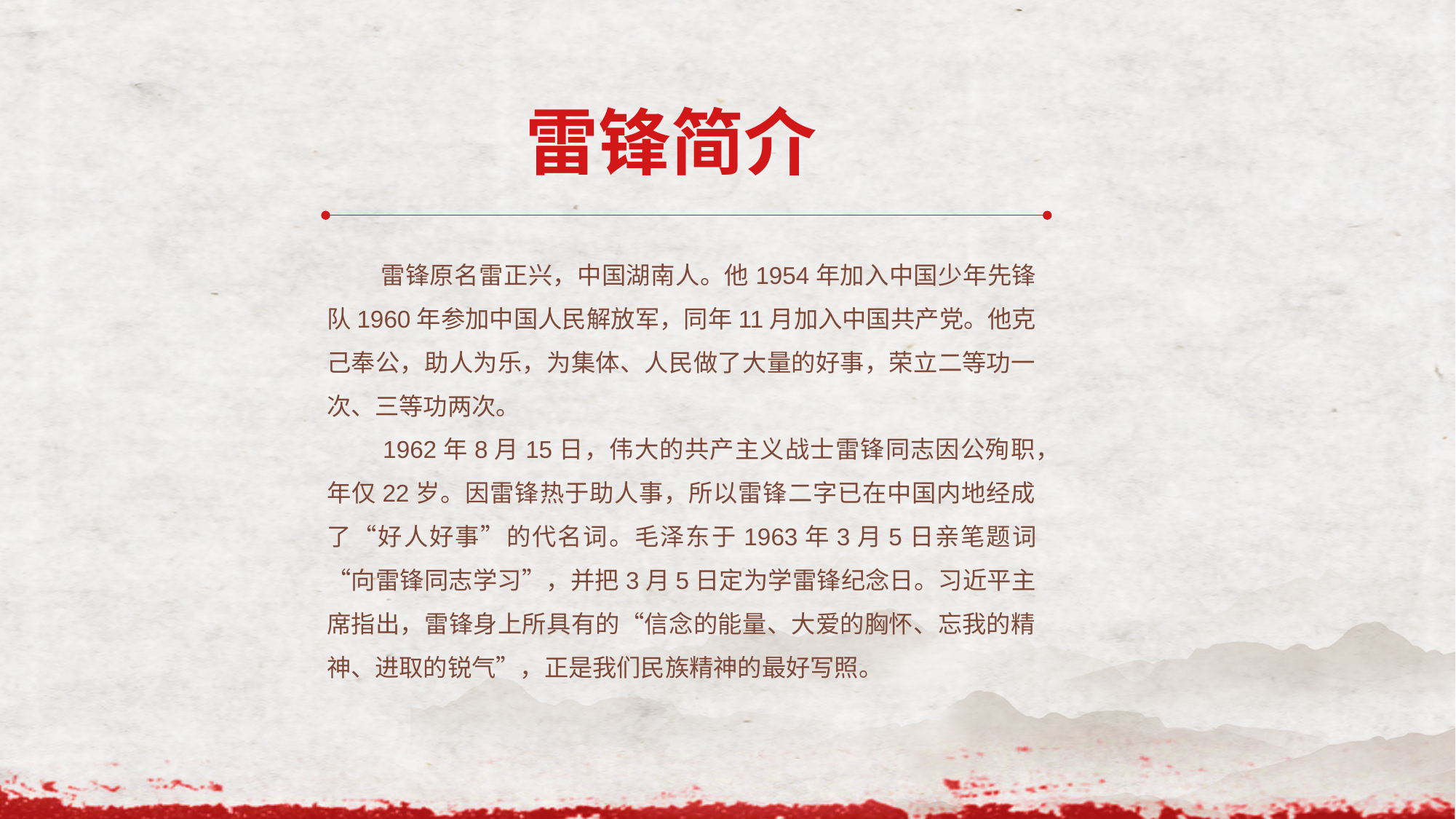

雷锋简介
　     雷锋原名雷正兴，中国湖南人。他1954年加入中国少年先锋队1960年参加中国人民解放军，同年11月加入中国共产党。他克己奉公，助人为乐，为集体、人民做了大量的好事，荣立二等功一次、三等功两次。
　　1962年8月15日，伟大的共产主义战士雷锋同志因公殉职，年仅22岁。因雷锋热于助人事，所以雷锋二字已在中国内地经成了“好人好事”的代名词。毛泽东于1963年3月5日亲笔题词“向雷锋同志学习”，并把3月5日定为学雷锋纪念日。习近平主席指出，雷锋身上所具有的“信念的能量、大爱的胸怀、忘我的精神、进取的锐气”，正是我们民族精神的最好写照。